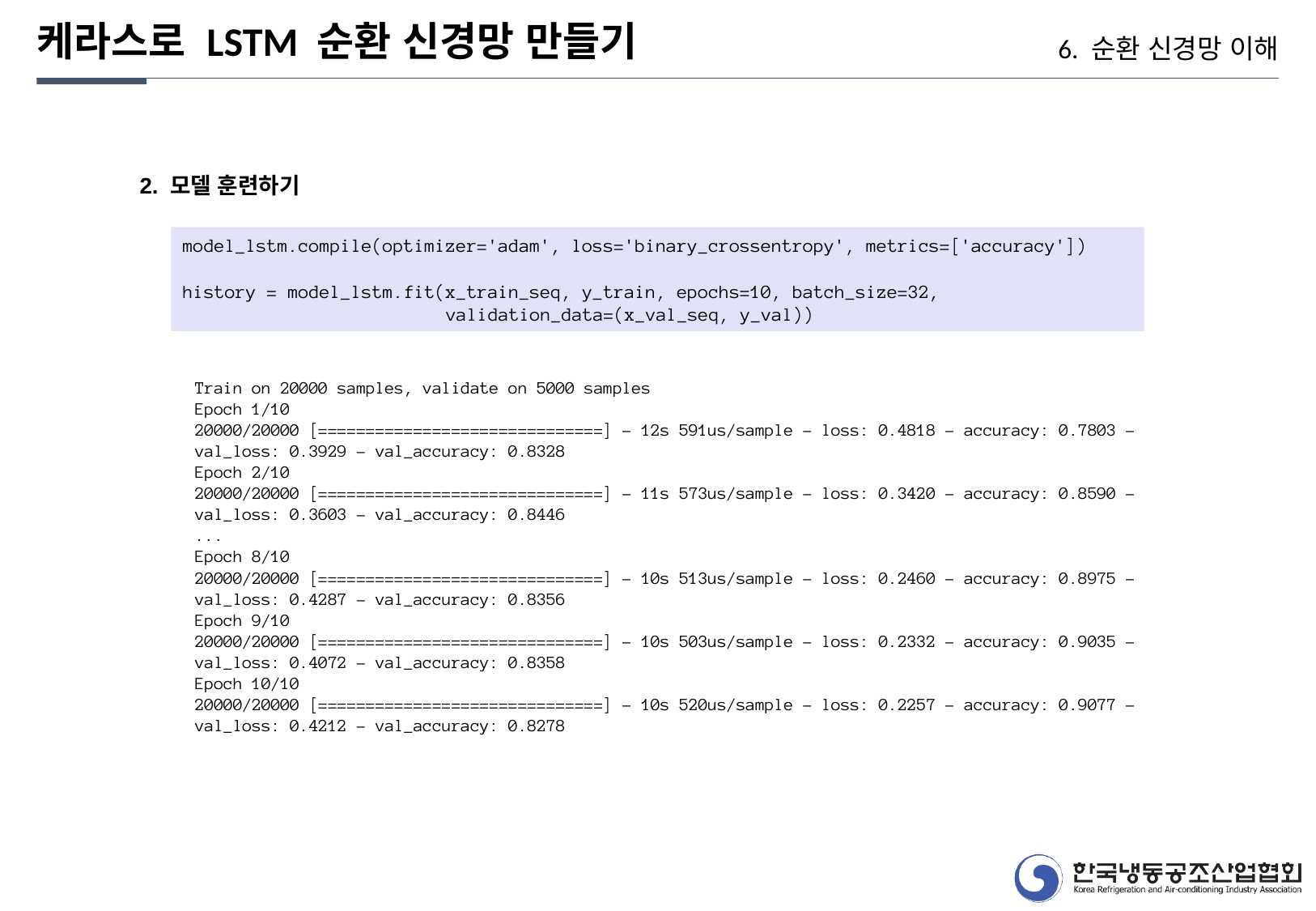

케라스로 LSTM 순환 신경망 만들기
6. 순환 신경망 이해
2. 모델 훈련하기
model_lstm.compile(optimizer='adam', loss='binary_crossentropy', metrics=['accuracy'])

history = model_lstm.fit(x_train_seq, y_train, epochs=10, batch_size=32,
                         validation_data=(x_val_seq, y_val))
Train on 20000 samples, validate on 5000 samples
Epoch 1/10
20000/20000 [==============================] - 12s 591us/sample - loss: 0.4818 - accuracy: 0.7803 - val_loss: 0.3929 - val_accuracy: 0.8328
Epoch 2/10
20000/20000 [==============================] - 11s 573us/sample - loss: 0.3420 - accuracy: 0.8590 - val_loss: 0.3603 - val_accuracy: 0.8446
...
Epoch 8/10
20000/20000 [==============================] - 10s 513us/sample - loss: 0.2460 - accuracy: 0.8975 - val_loss: 0.4287 - val_accuracy: 0.8356
Epoch 9/10
20000/20000 [==============================] - 10s 503us/sample - loss: 0.2332 - accuracy: 0.9035 - val_loss: 0.4072 - val_accuracy: 0.8358
Epoch 10/10
20000/20000 [==============================] - 10s 520us/sample - loss: 0.2257 - accuracy: 0.9077 - val_loss: 0.4212 - val_accuracy: 0.8278